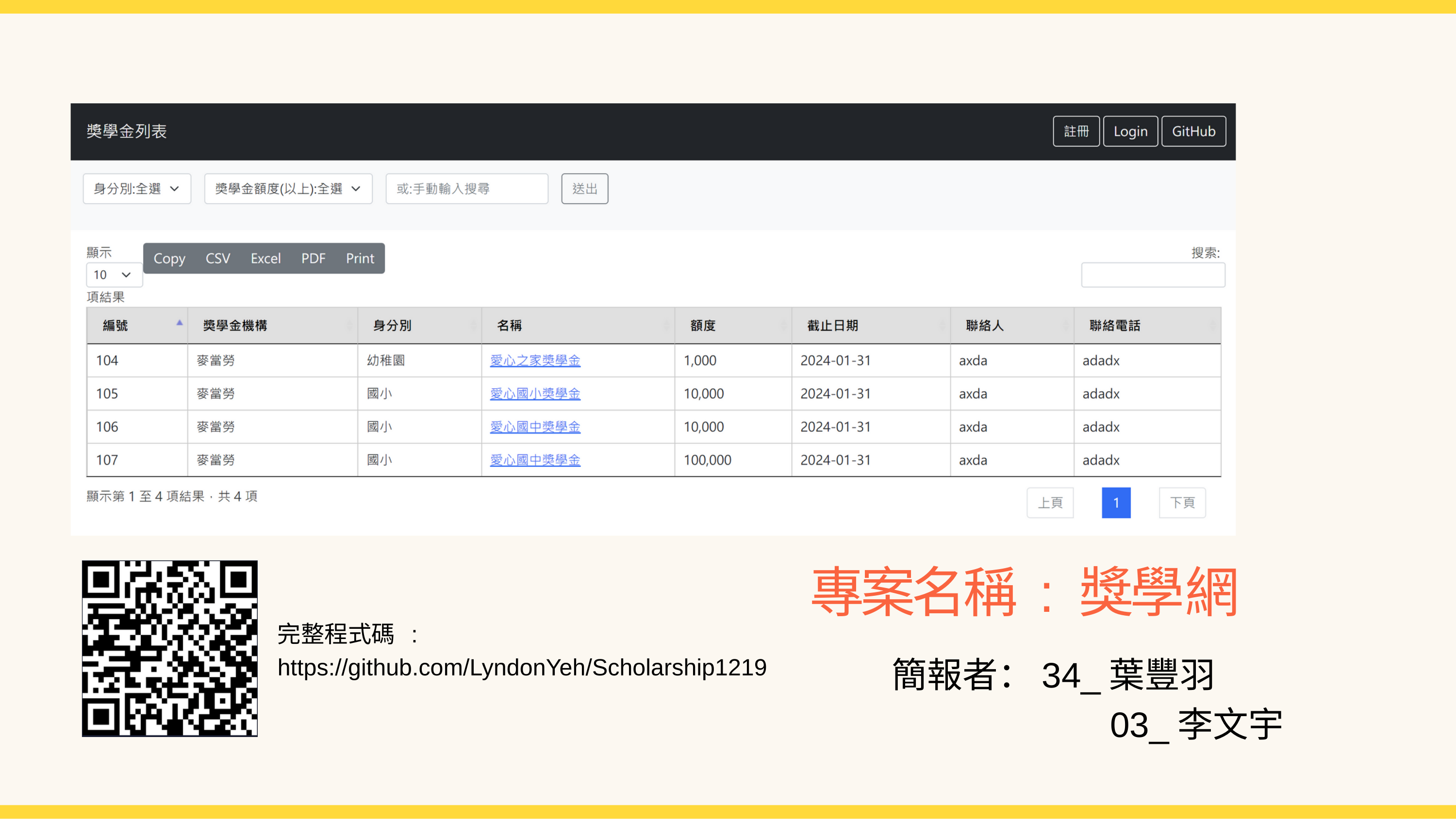

專案名稱 : 獎學網
簡報者：34_葉豐羽
               	03_李文宇
完整程式碼  : https://github.com/LyndonYeh/Scholarship1219